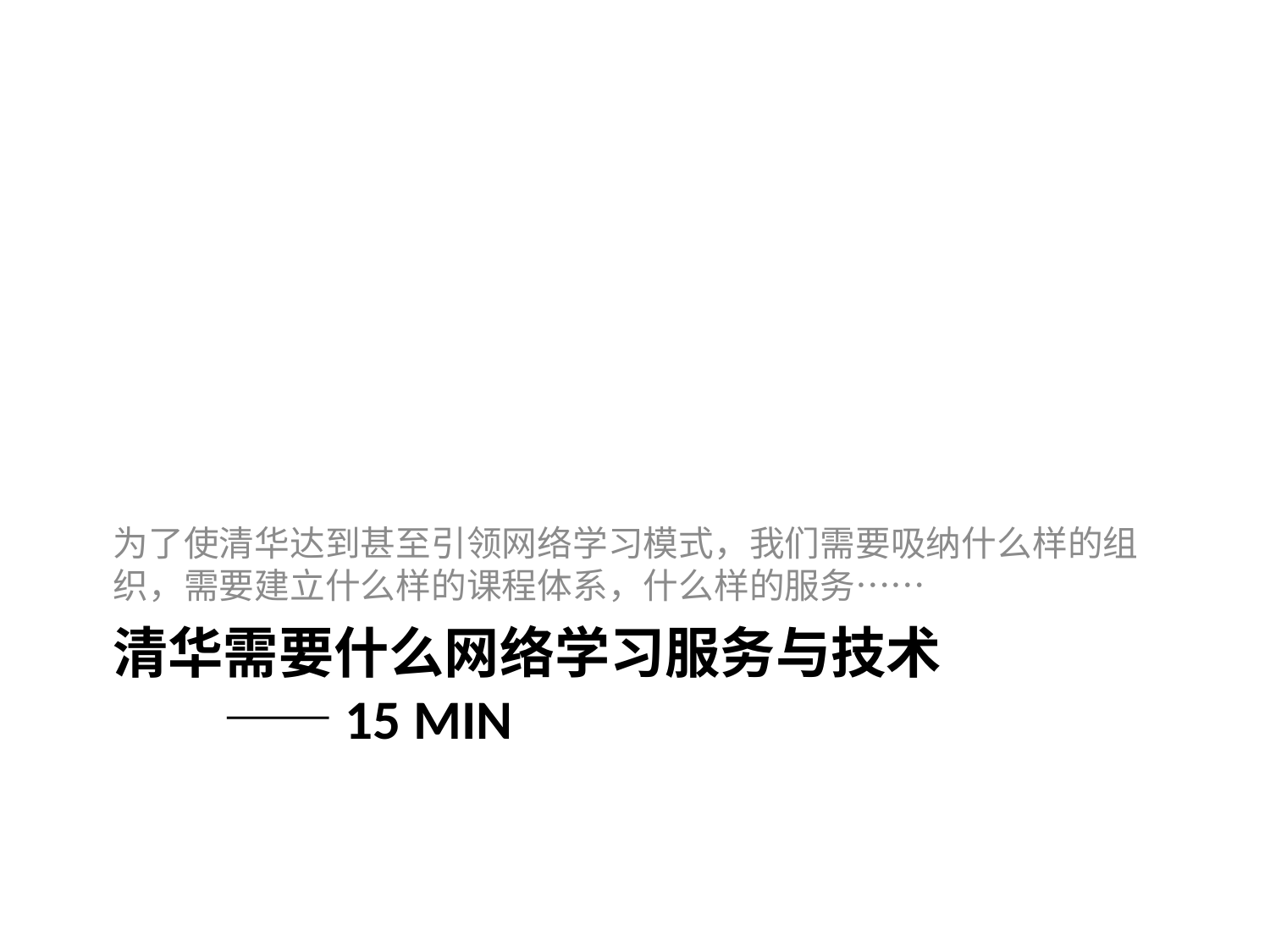

为了使清华达到甚至引领网络学习模式，我们需要吸纳什么样的组织，需要建立什么样的课程体系，什么样的服务⋯⋯
# 清华需要什么网络学习服务与技术 ——15 min